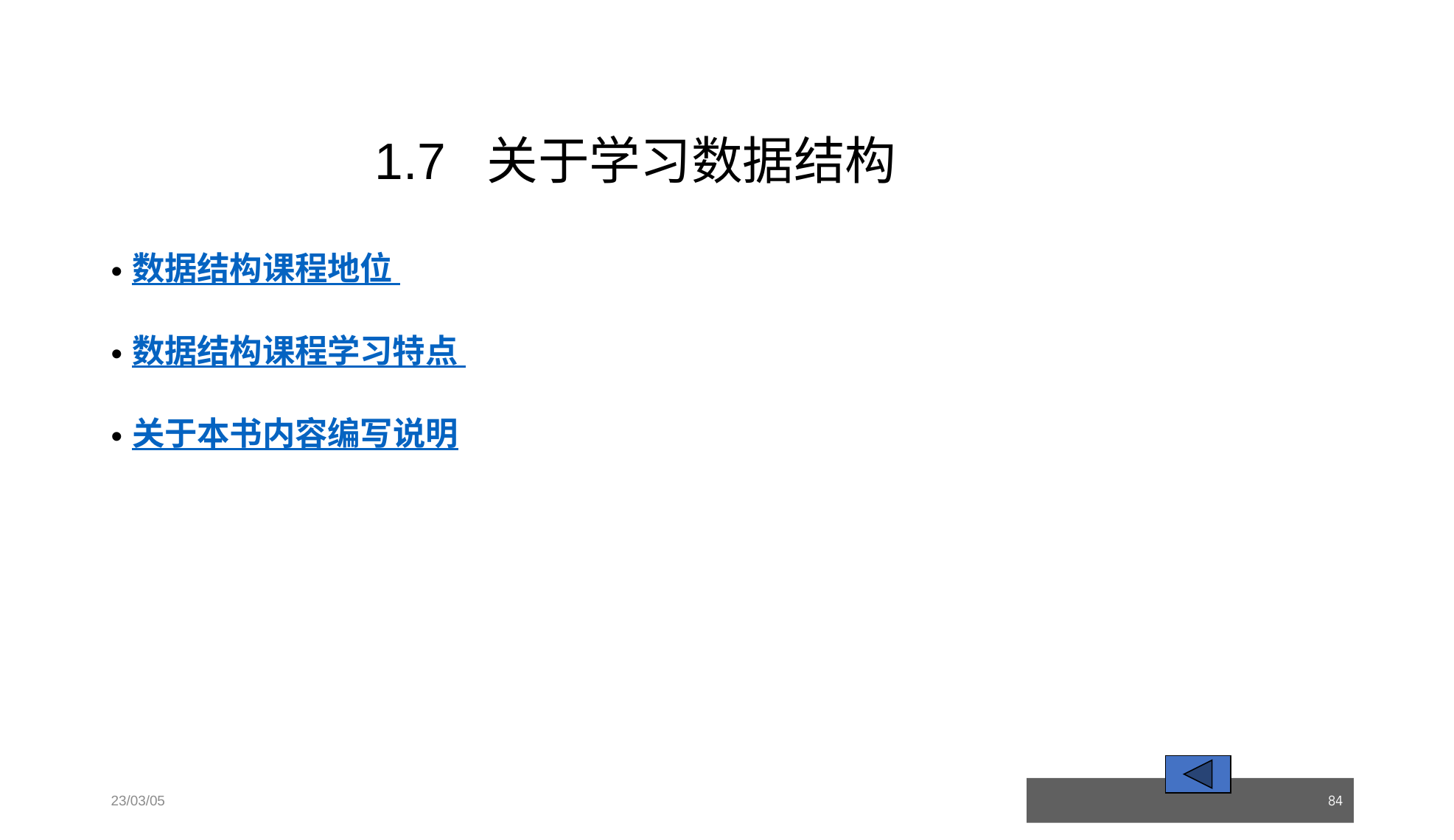

# 1.7  关于学习数据结构
数据结构课程地位
数据结构课程学习特点
关于本书内容编写说明

23/03/05
84